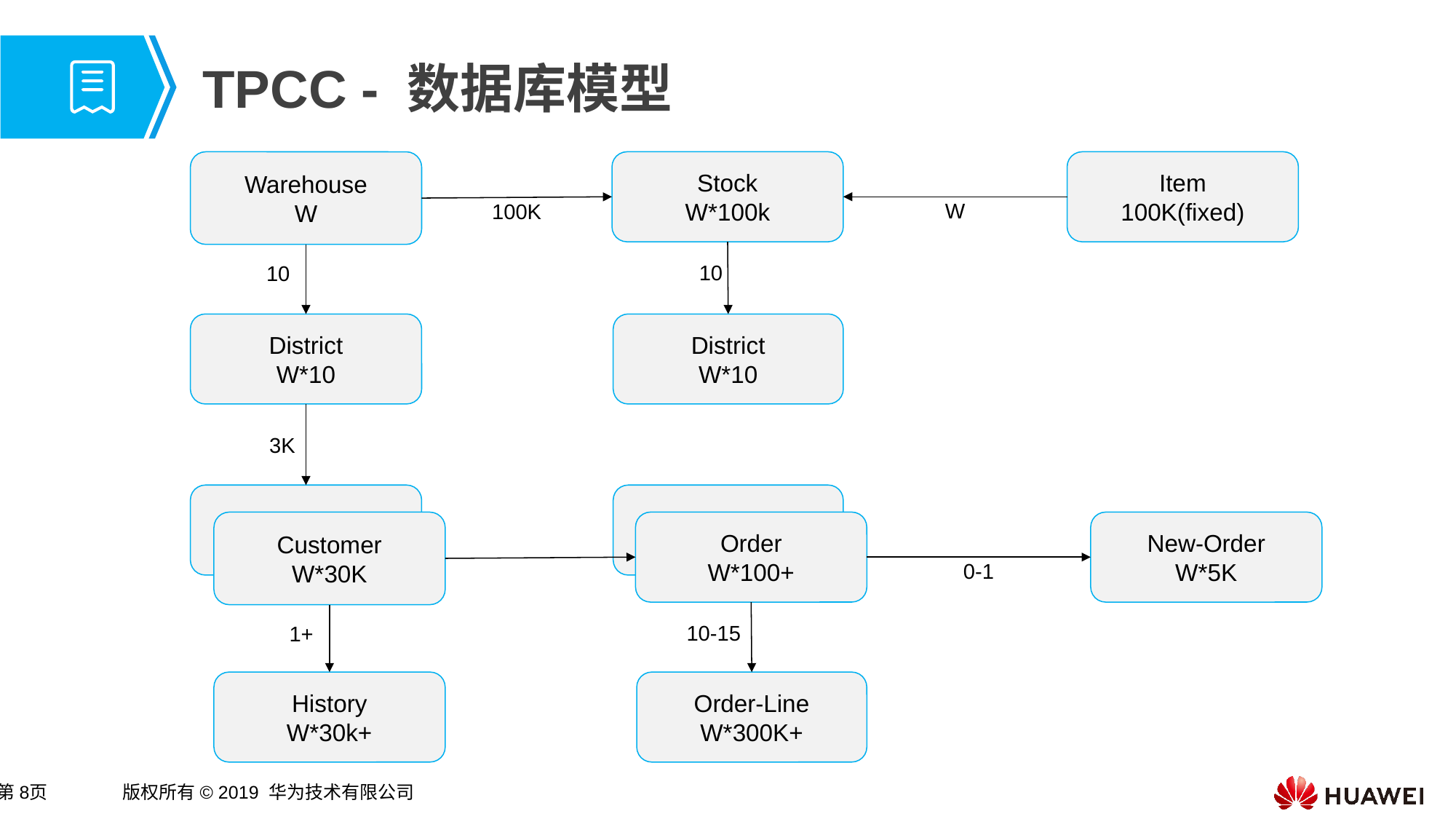

# TPCC - 数据库模型
Warehouse
W
Stock
W*100k
Item
100K(fixed)
W
100K
10
10
District
W*10
District
W*10
3K

Customer
W*30K
Order
W*100+
New-Order
W*5K
1+
0-1
10-15
1+
History
W*30k+
Order-Line
W*300K+